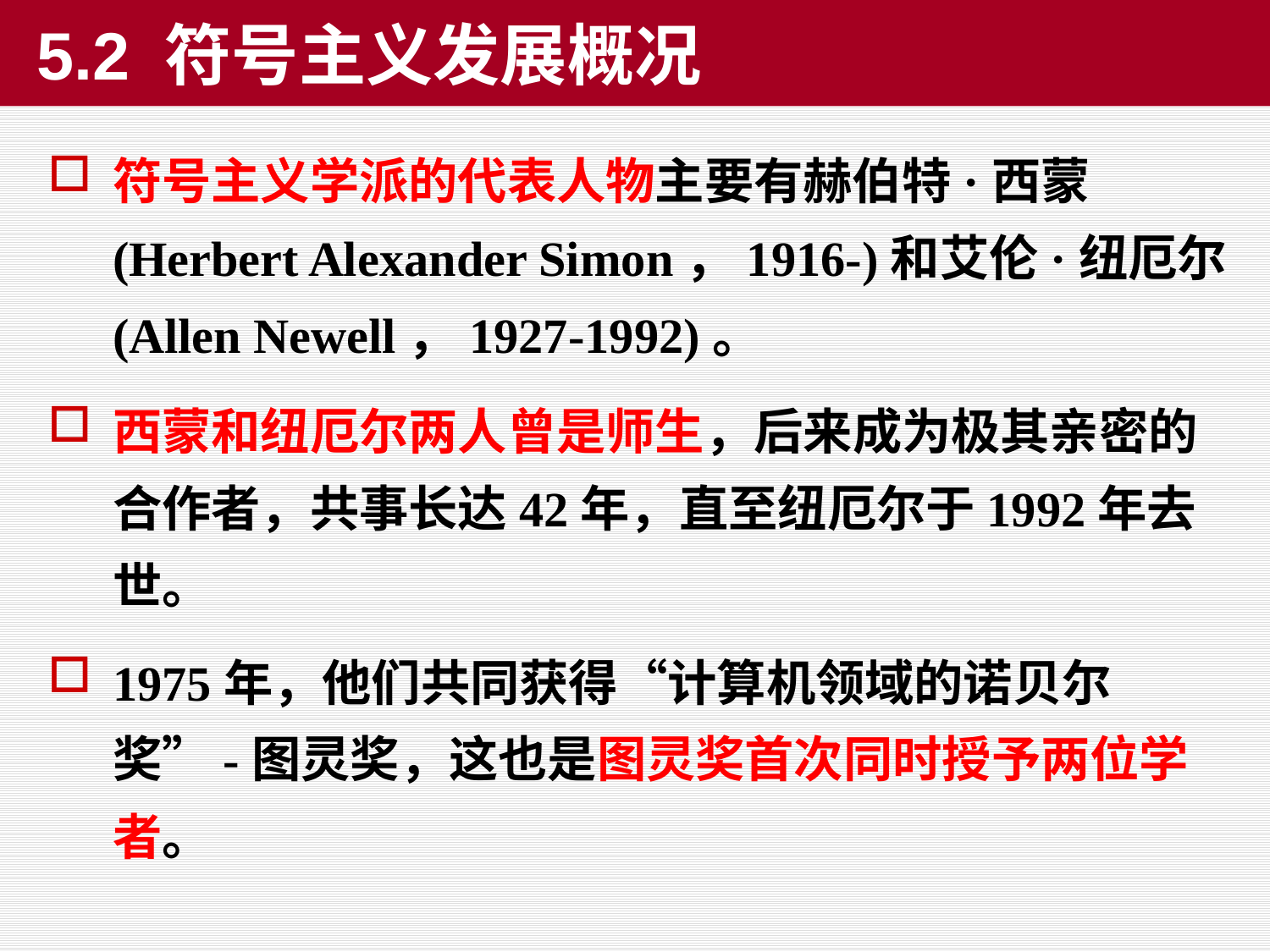

5.2 符号主义发展概况
符号主义学派的代表人物主要有赫伯特·西蒙(Herbert Alexander Simon，1916-)和艾伦·纽厄尔(Allen Newell，1927-1992)。
西蒙和纽厄尔两人曾是师生，后来成为极其亲密的合作者，共事长达42年，直至纽厄尔于1992年去世。
1975年，他们共同获得“计算机领域的诺贝尔奖”-图灵奖，这也是图灵奖首次同时授予两位学者。